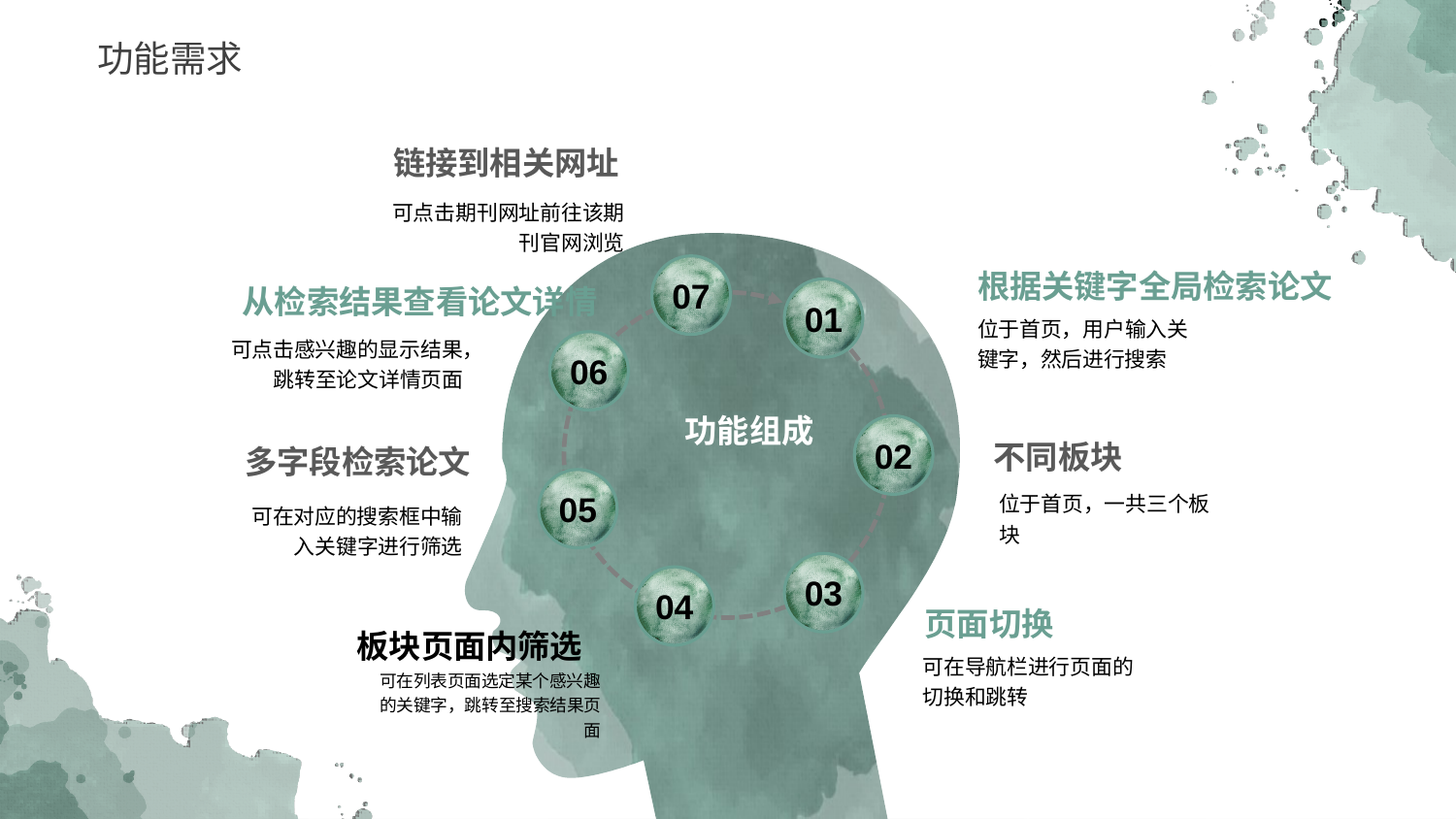

功能需求
链接到相关网址
可点击期刊网址前往该期刊官网浏览
根据关键字全局检索论文
位于首页，用户输入关键字，然后进行搜索
从检索结果查看论文详情
可点击感兴趣的显示结果，跳转至论文详情页面
不同板块
位于首页，一共三个板块
多字段检索论文
可在对应的搜索框中输入关键字进行筛选
页面切换
可在导航栏进行页面的切换和跳转

07
01

06
功能组成
02
05

03
04
板块页面内筛选
可在列表页面选定某个感兴趣的关键字，跳转至搜索结果页面